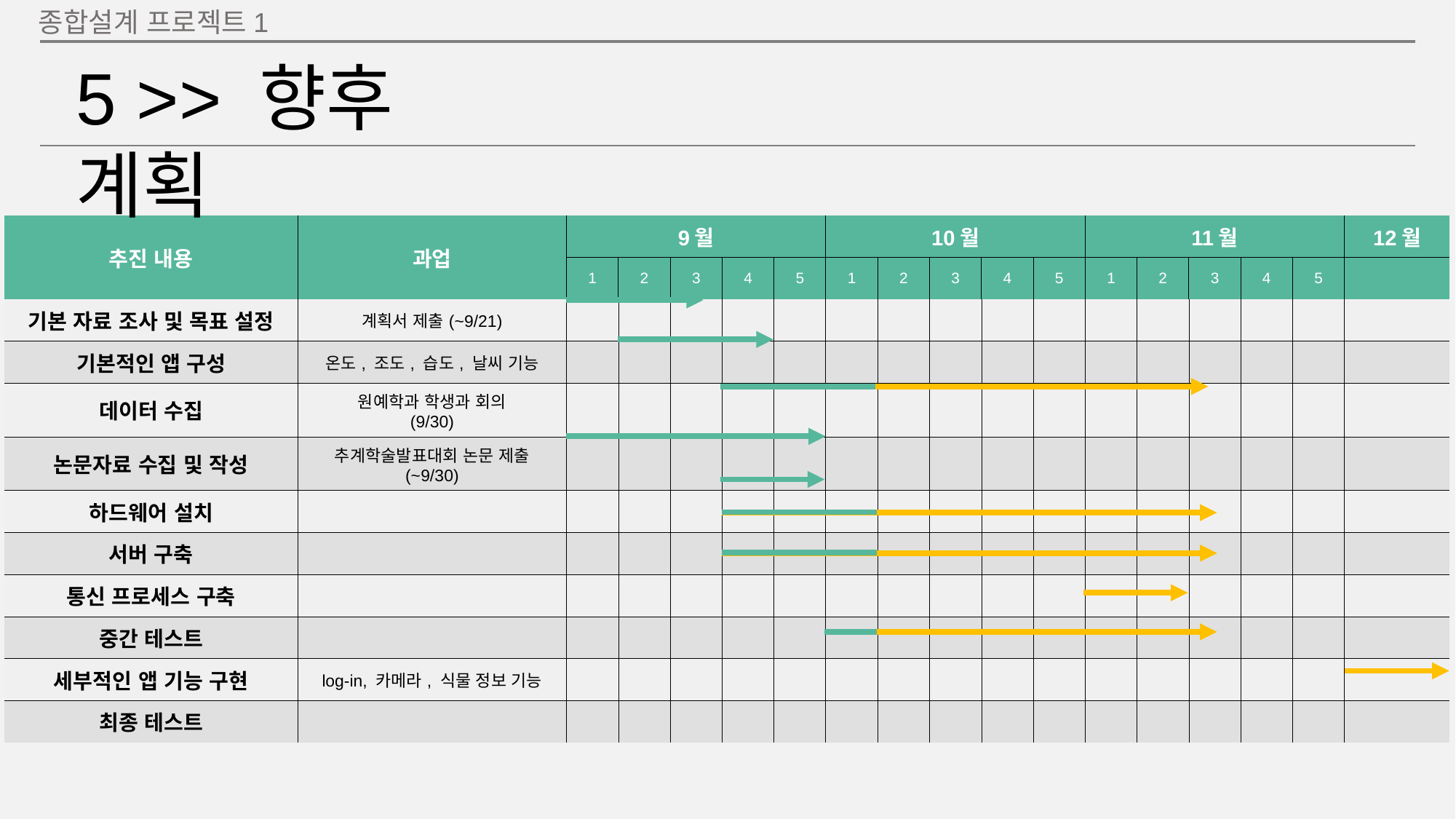

종합설계 프로젝트1
5 >> 향후 계획
| 추진 내용 | 과업 | 9월 |  |  |  |  | 10월 |  |  |  |  | 11월 |  |  |  |  | 12월 |
| --- | --- | --- | --- | --- | --- | --- | --- | --- | --- | --- | --- | --- | --- | --- | --- | --- | --- |
|  |  | 1 | 2 | 3 | 4 | 5 | 1 | 2 | 3 | 4 | 5 | 1 | 2 | 3 | 4 | 5 |  |
| 기본 자료 조사 및 목표 설정 | 계획서 제출(~9/21) |  |  |  |  |  |  |  |  |  |  |  |  |  |  |  |  |
| 기본적인 앱 구성 | 온도, 조도, 습도, 날씨 기능 |  |  |  |  |  |  |  |  |  |  |  |  |  |  |  |  |
| 데이터 수집 | 원예학과 학생과 회의 (9/30) |  |  |  |  |  |  |  |  |  |  |  |  |  |  |  |  |
| 논문자료 수집 및 작성 | 추계학술발표대회 논문 제출 (~9/30) |  |  |  |  |  |  |  |  |  |  |  |  |  |  |  |  |
| 하드웨어 설치 |  |  |  |  |  |  |  |  |  |  |  |  |  |  |  |  |  |
| 서버 구축 |  |  |  |  |  |  |  |  |  |  |  |  |  |  |  |  |  |
| 통신 프로세스 구축 |  |  |  |  |  |  |  |  |  |  |  |  |  |  |  |  |  |
| 중간 테스트 |  |  |  |  |  |  |  |  |  |  |  |  |  |  |  |  |  |
| 세부적인 앱 기능 구현 | log-in, 카메라, 식물 정보 기능 |  |  |  |  |  |  |  |  |  |  |  |  |  |  |  |  |
| 최종 테스트 |  |  |  |  |  |  |  |  |  |  |  |  |  |  |  |  |  |